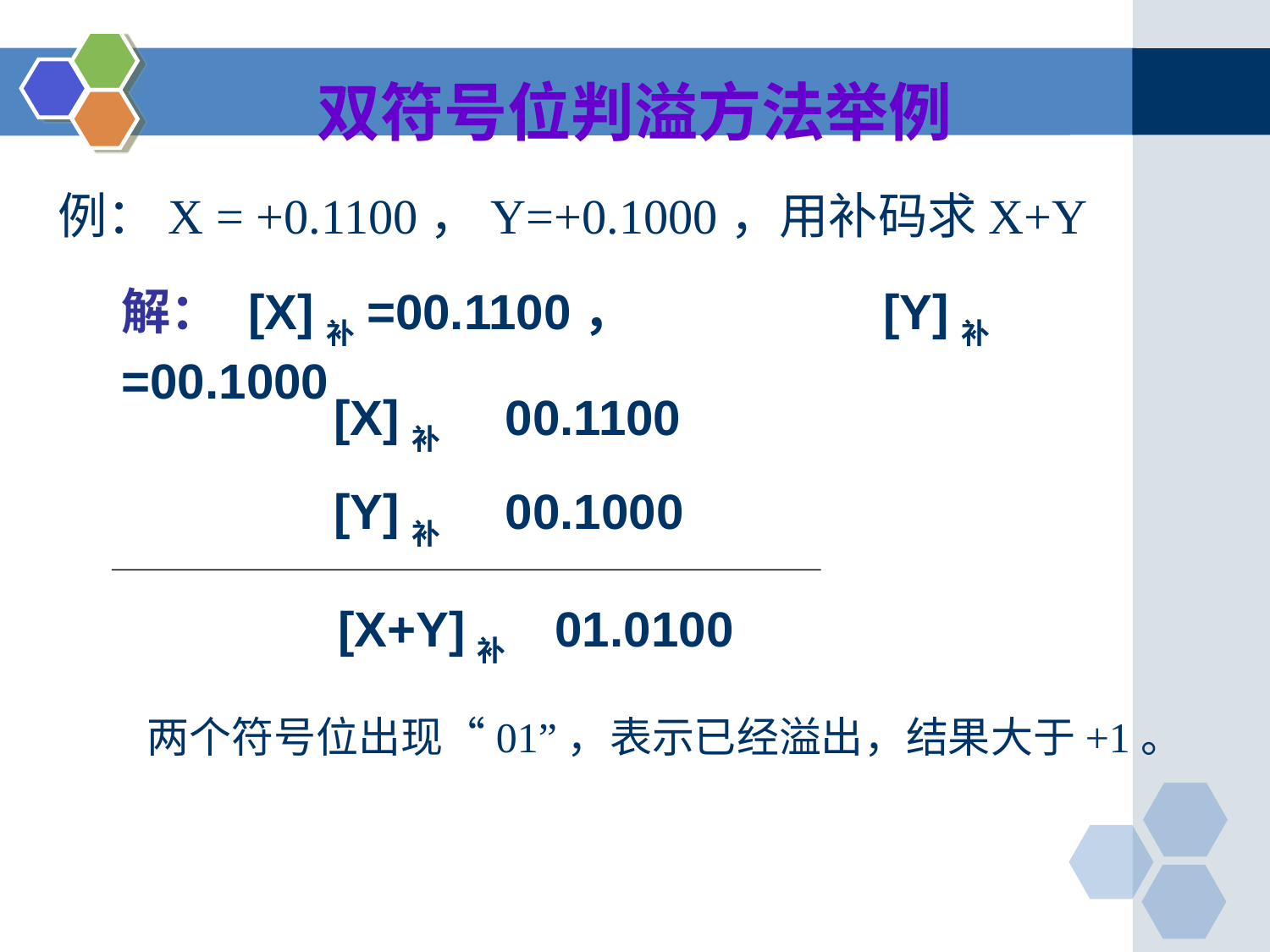

双符号位判溢方法举例
例：X = +0.1100，Y=+0.1000，用补码求X+Y
解：	[X]补=00.1100，		[Y]补=00.1000
      [X]补	00.1100
      [Y]补	00.1000

	    [X+Y]补     01.0100
 两个符号位出现“01”，表示已经溢出，结果大于+1。